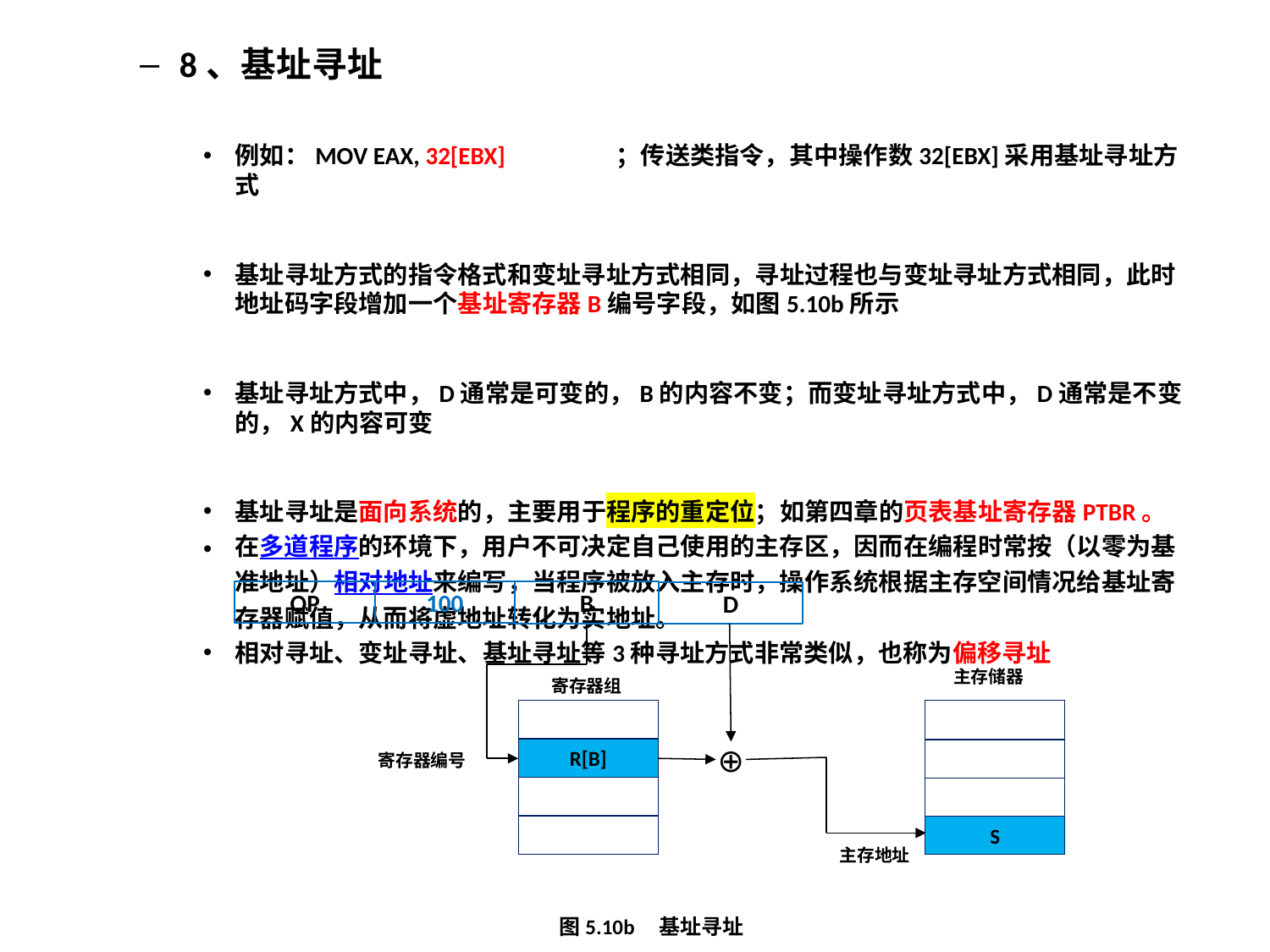

8、基址寻址

例如：MOV EAX, 32[EBX]	；传送类指令，其中操作数32[EBX]采用基址寻址方式

基址寻址方式的指令格式和变址寻址方式相同，寻址过程也与变址寻址方式相同，此时地址码字段增加一个基址寄存器B编号字段，如图5.10b所示

基址寻址方式中，D通常是可变的，B的内容不变；而变址寻址方式中，D通常是不变的，X的内容可变

基址寻址是面向系统的，主要用于程序的重定位；如第四章的页表基址寄存器PTBR。
在多道程序的环境下，用户不可决定自己使用的主存区，因而在编程时常按（以零为基准地址）相对地址来编写，当程序被放入主存时，操作系统根据主存空间情况给基址寄存器赋值，从而将虚地址转化为实地址。
相对寻址、变址寻址、基址寻址等3种寻址方式非常类似，也称为偏移寻址

OP
100
图5.10b    基址寻址
B

R[B]
寄存器编号

寄存器组

主存储器

S
主存地址
⊕
D